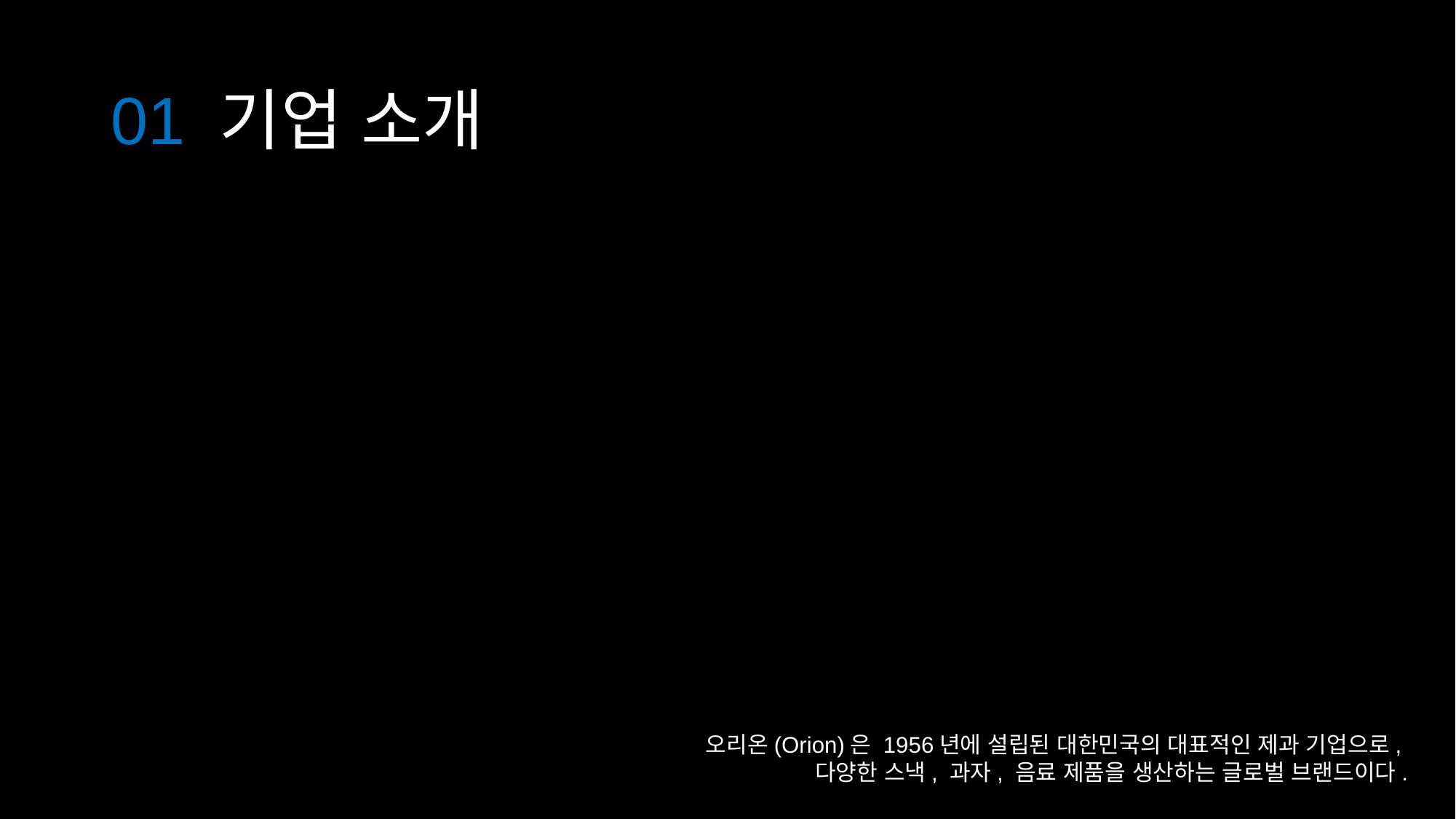

# 01 기업 소개
오리온(Orion)은 1956년에 설립된 대한민국의 대표적인 제과 기업으로,
다양한 스낵, 과자, 음료 제품을 생산하는 글로벌 브랜드이다.